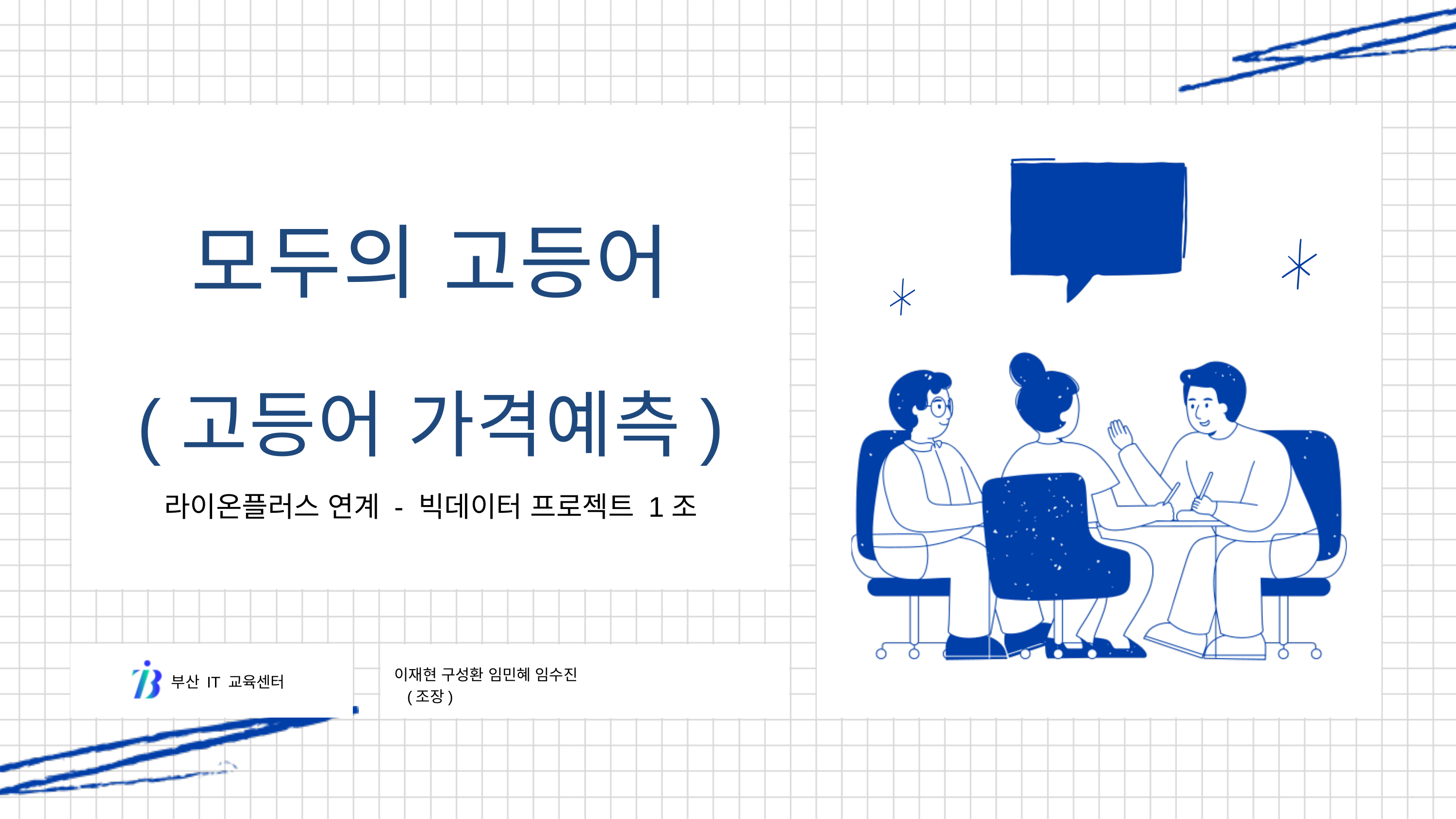

모두의 고등어
(고등어 가격예측)

라이온플러스 연계 - 빅데이터 프로젝트 1조

부산 IT 교육센터

이재현 구성환 임민혜 임수진
   (조장)